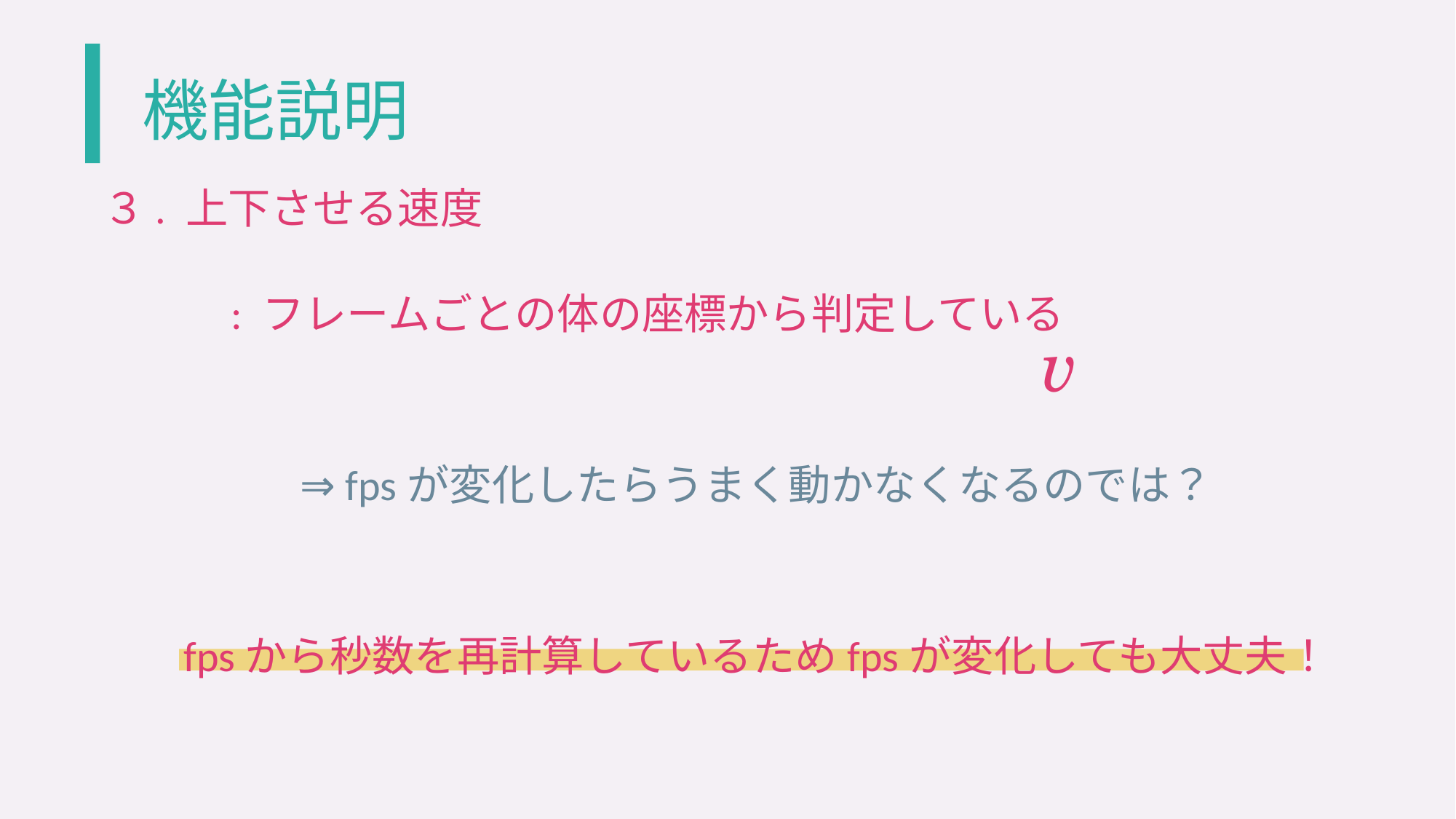

# 機能説明
３. 上下させる速度
: フレームごとの体の座標から判定している
v
⇒ fpsが変化したらうまく動かなくなるのでは？

fpsから秒数を再計算しているためfpsが変化しても大丈夫！